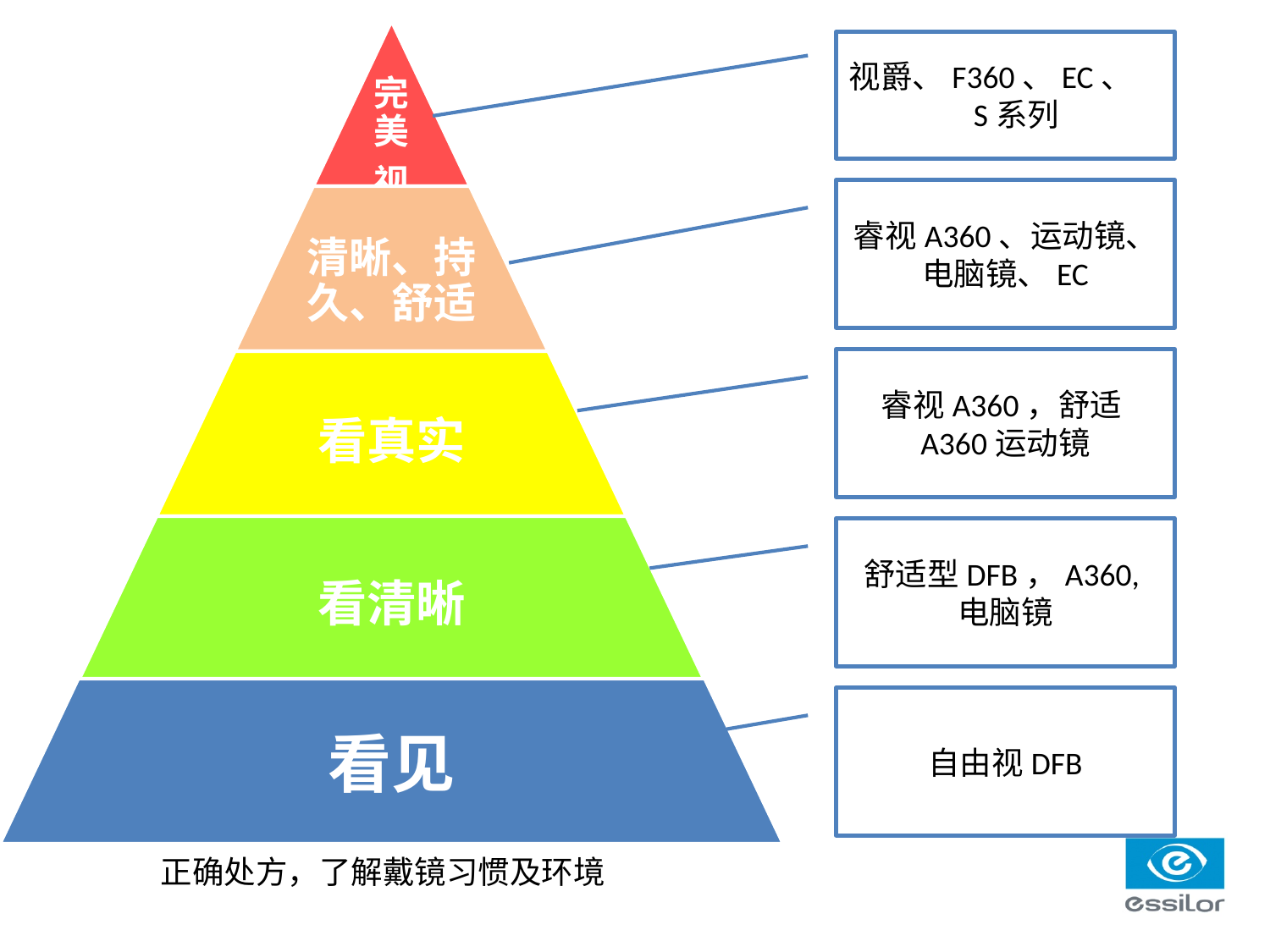

完美
视界
清晰、持久、舒适
看真实
看清晰
看见
视爵、F360、EC、       S系列
睿视A360、运动镜、电脑镜、EC
睿视A360，舒适A360运动镜
舒适型DFB，A360,电脑镜
自由视DFB
正确处方，了解戴镜习惯及环境